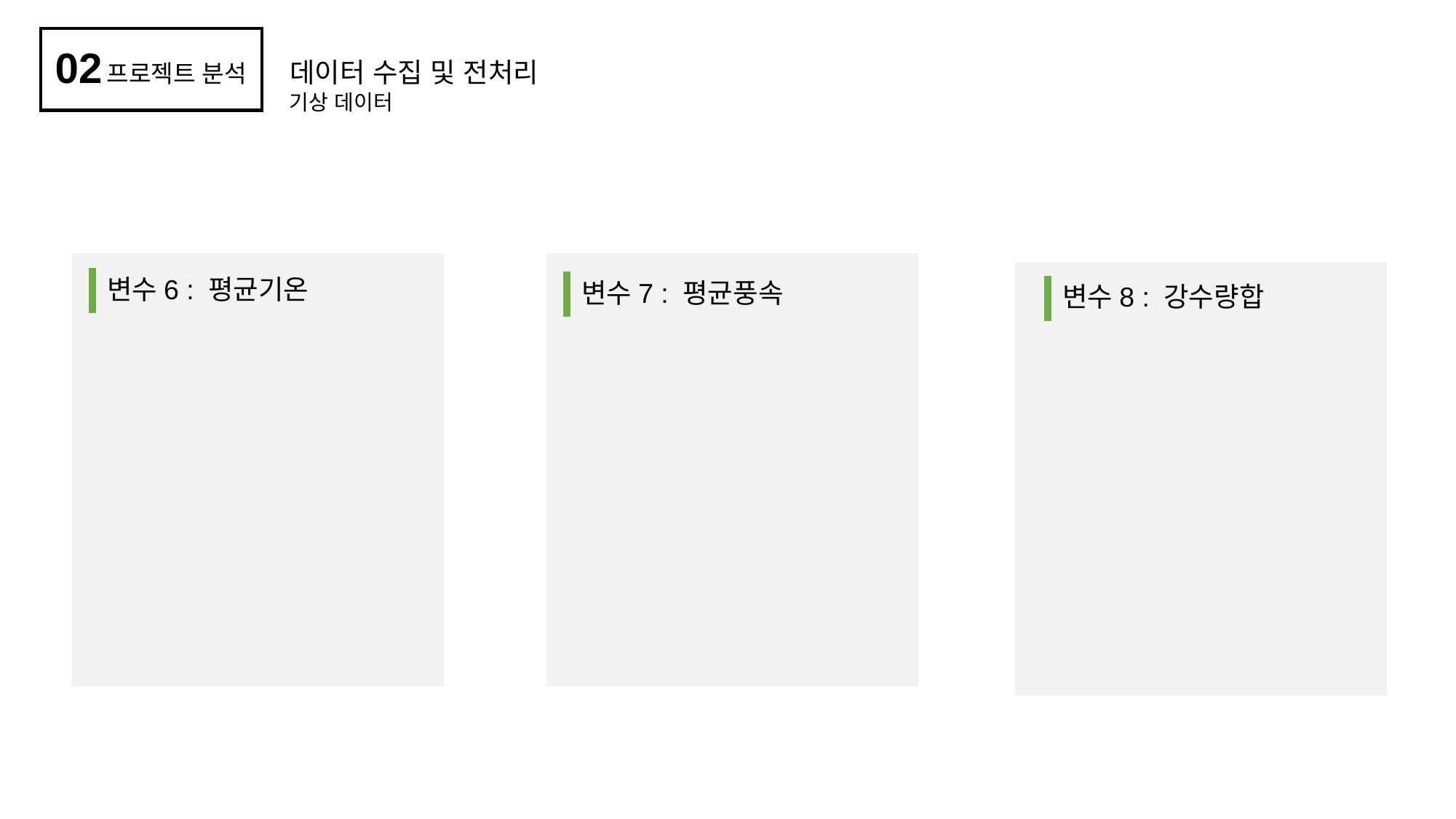

02
데이터 수집 및 전처리
프로젝트 분석
기상 데이터

변수6 : 평균기온
변수7 : 평균풍속
변수8 : 강수량합